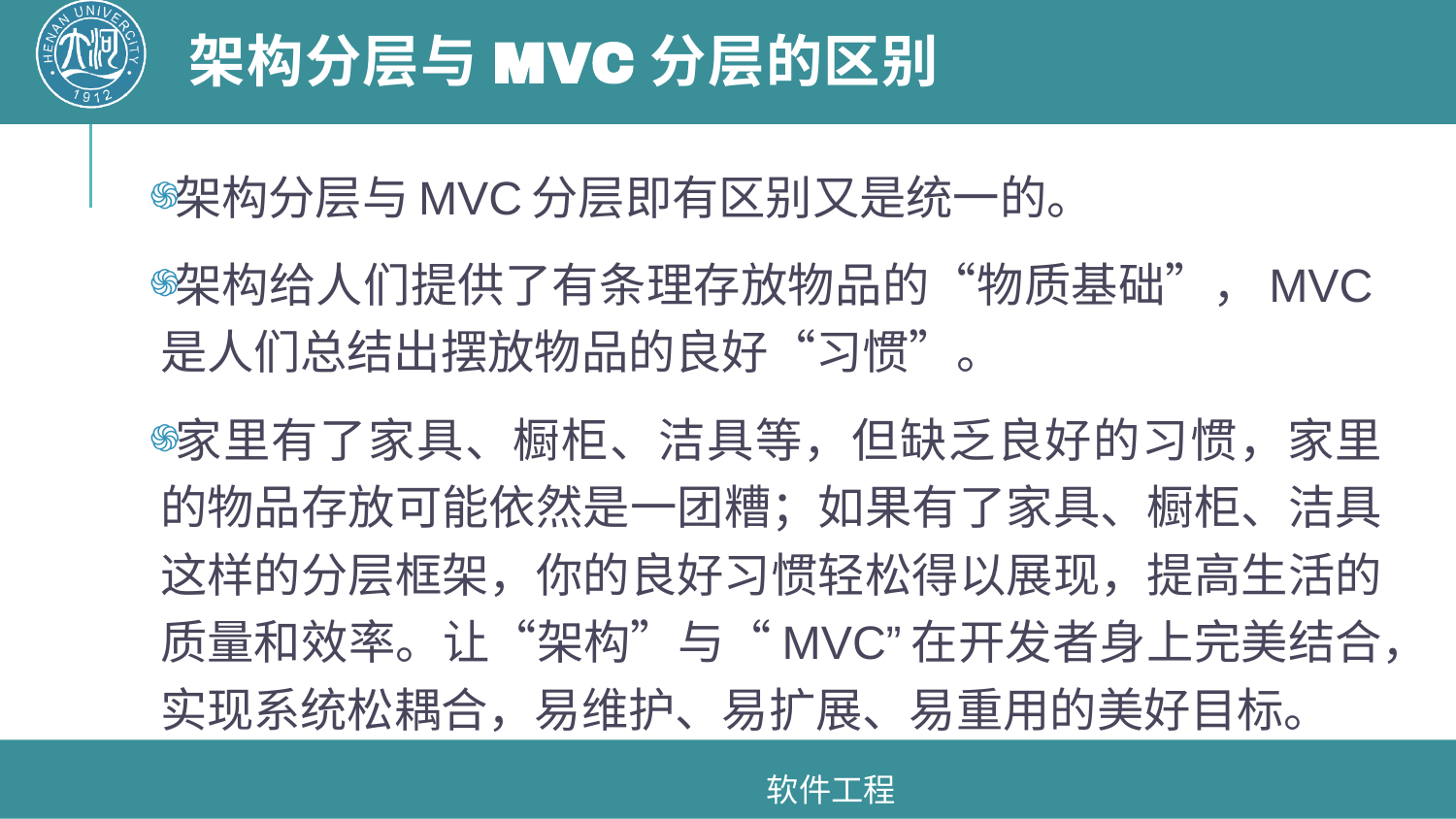

# 架构分层与MVC分层的区别
架构分层与MVC分层即有区别又是统一的。
架构给人们提供了有条理存放物品的“物质基础”，MVC是人们总结出摆放物品的良好“习惯”。
家里有了家具、橱柜、洁具等，但缺乏良好的习惯，家里的物品存放可能依然是一团糟；如果有了家具、橱柜、洁具这样的分层框架，你的良好习惯轻松得以展现，提高生活的质量和效率。让“架构”与“MVC”在开发者身上完美结合，实现系统松耦合，易维护、易扩展、易重用的美好目标。

软件工程
106